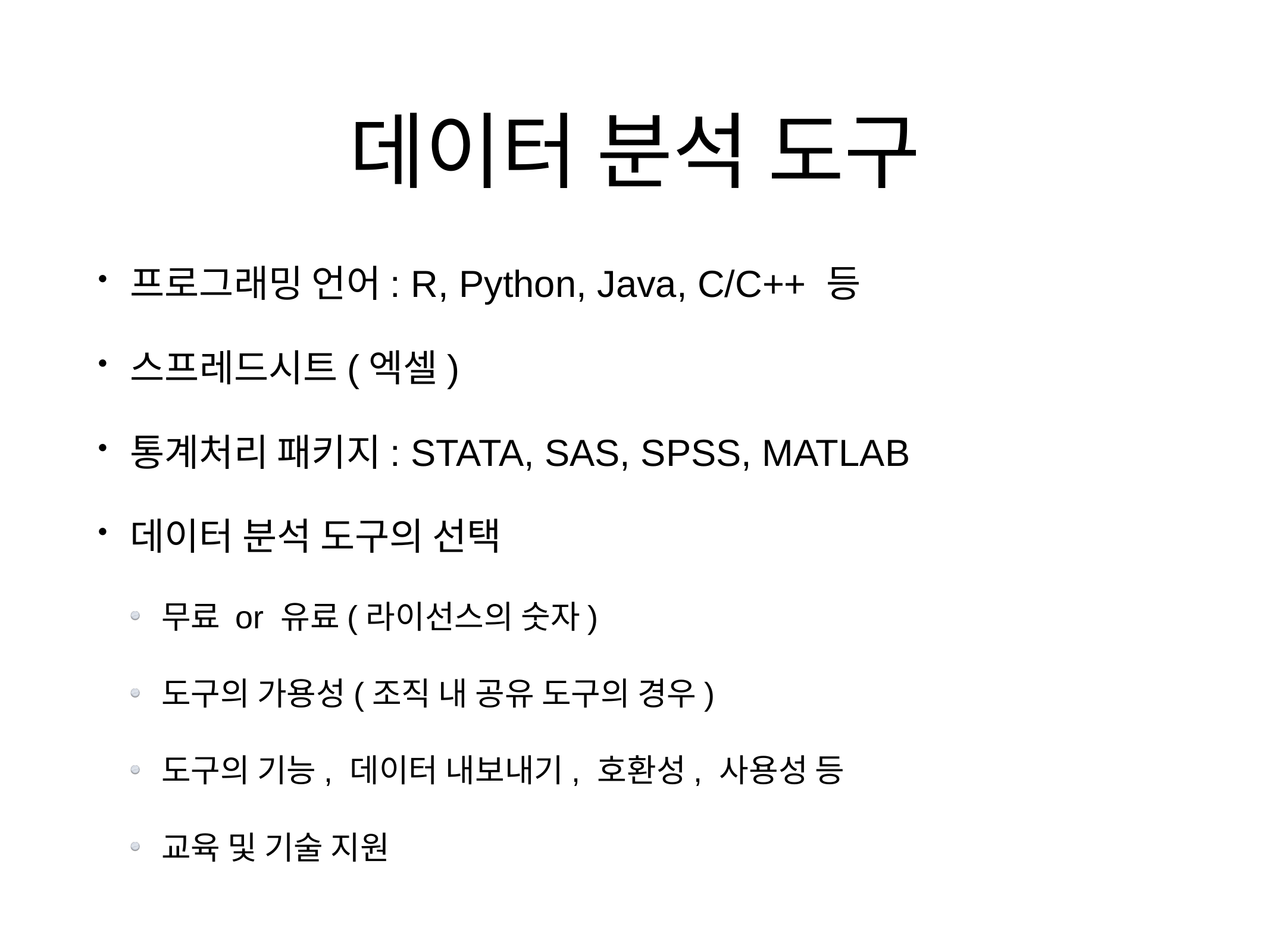

# 데이터 분석 도구
프로그래밍 언어: R, Python, Java, C/C++ 등
스프레드시트(엑셀)
통계처리 패키지: STATA, SAS, SPSS, MATLAB
데이터 분석 도구의 선택
무료 or 유료(라이선스의 숫자)
도구의 가용성(조직 내 공유 도구의 경우)
도구의 기능, 데이터 내보내기, 호환성, 사용성 등
교육 및 기술 지원
86